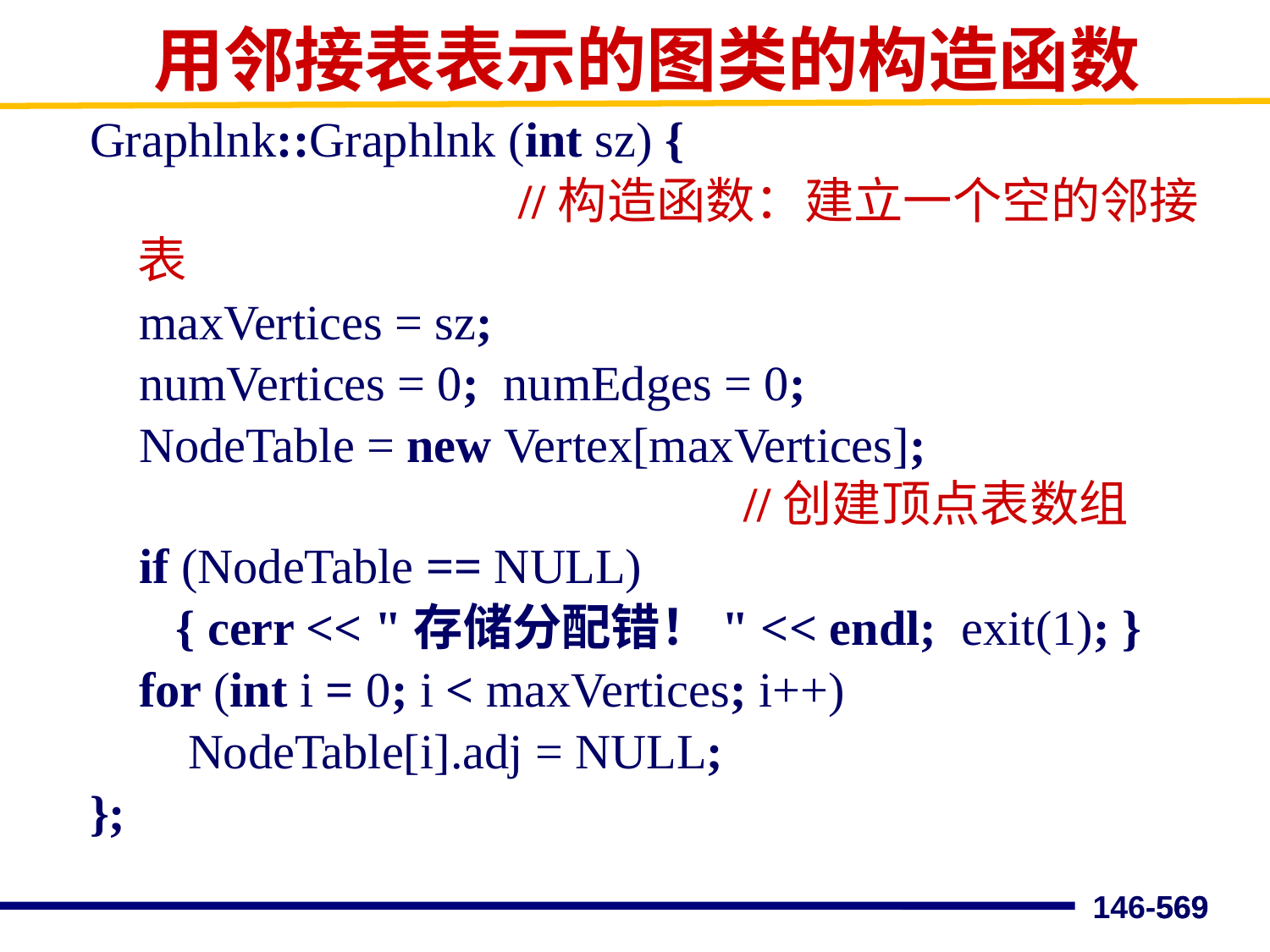

# 用邻接表表示的图类的构造函数
Graphlnk::Graphlnk (int sz) {
				//构造函数：建立一个空的邻接表
    maxVertices = sz;
    numVertices = 0;  numEdges = 0;
    NodeTable = new Vertex[maxVertices];						        //创建顶点表数组
    if (NodeTable == NULL)
       { cerr << "存储分配错！" << endl;  exit(1); }
    for (int i = 0; i < maxVertices; i++)
        NodeTable[i].adj = NULL;
};
569
146-569